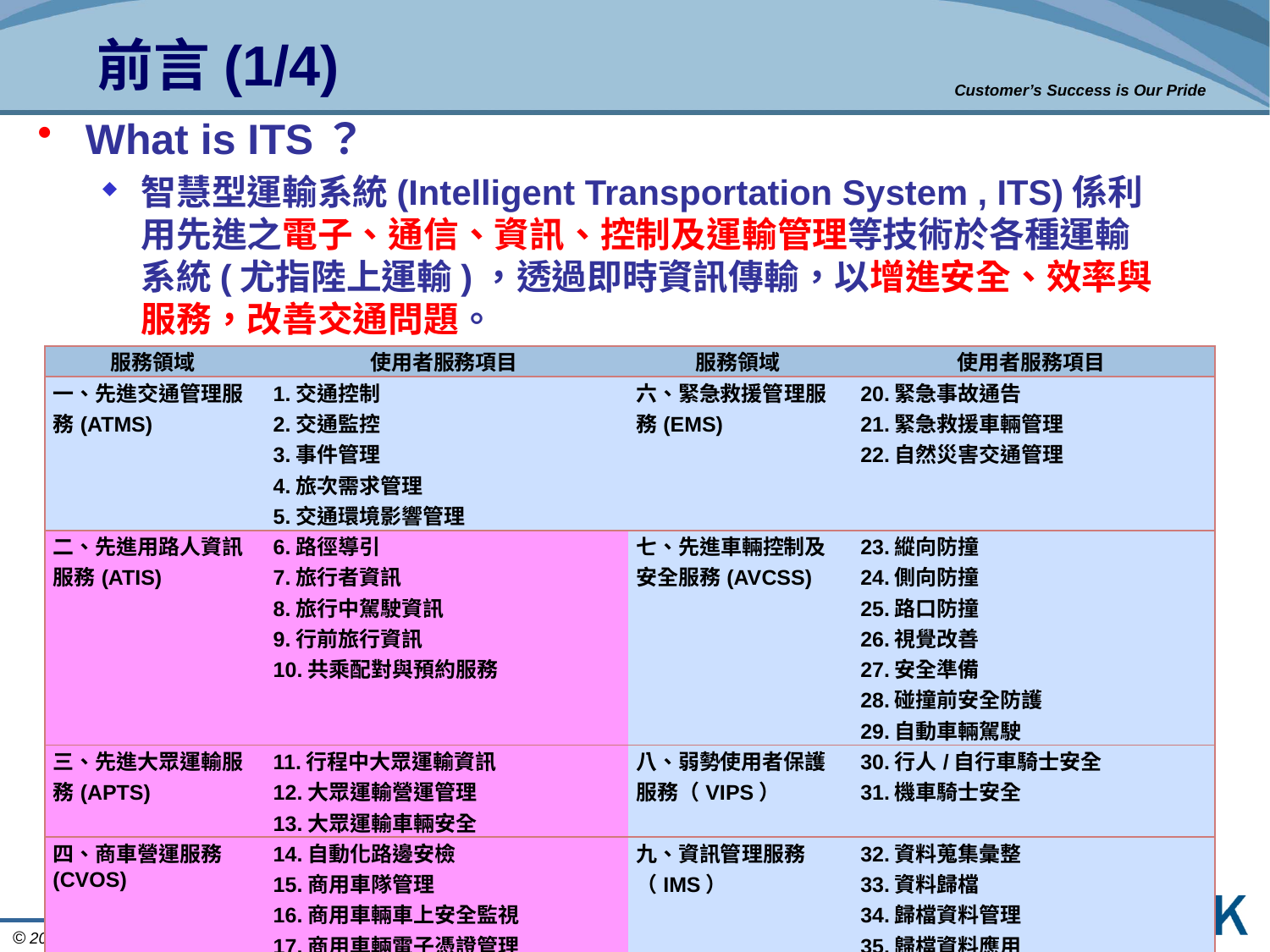

# 前言(1/4)
What is ITS？
智慧型運輸系統(Intelligent Transportation System , ITS)係利用先進之電子、通信、資訊、控制及運輸管理等技術於各種運輸系統(尤指陸上運輸)，透過即時資訊傳輸，以增進安全、效率與服務，改善交通問題。
| 服務領域 | 使用者服務項目 | 服務領域 | 使用者服務項目 |
| --- | --- | --- | --- |
| 一、先進交通管理服務(ATMS) | 1.交通控制 2.交通監控 3.事件管理 4.旅次需求管理 5.交通環境影響管理 | 六、緊急救援管理服務(EMS) | 20.緊急事故通告 21.緊急救援車輛管理 22.自然災害交通管理 |
| 二、先進用路人資訊服務(ATIS) | 6.路徑導引 7.旅行者資訊 8.旅行中駕駛資訊 9.行前旅行資訊 10.共乘配對與預約服務 | 七、先進車輛控制及安全服務(AVCSS) | 23.縱向防撞 24.側向防撞 25.路口防撞 26.視覺改善 27.安全準備 28.碰撞前安全防護 29.自動車輛駕駛 |
| 三、先進大眾運輸服務(APTS) | 11.行程中大眾運輸資訊 12.大眾運輸營運管理 13.大眾運輸車輛安全 | 八、弱勢使用者保護服務（VIPS） | 30.行人/自行車騎士安全 31.機車騎士安全 |
| 四、商車營運服務(CVOS) | 14.自動化路邊安檢 15.商用車隊管理 16.商用車輛車上安全監視 17.商用車輛電子憑證管理 18.重車安全管理 | 九、資訊管理服務（IMS） | 32.資料蒐集彙整 33.資料歸檔 34.歸檔資料管理 35.歸檔資料應用 |
| 五、電子收付費服務(EPS) |  | 19.電子收(付)費 |  |
5